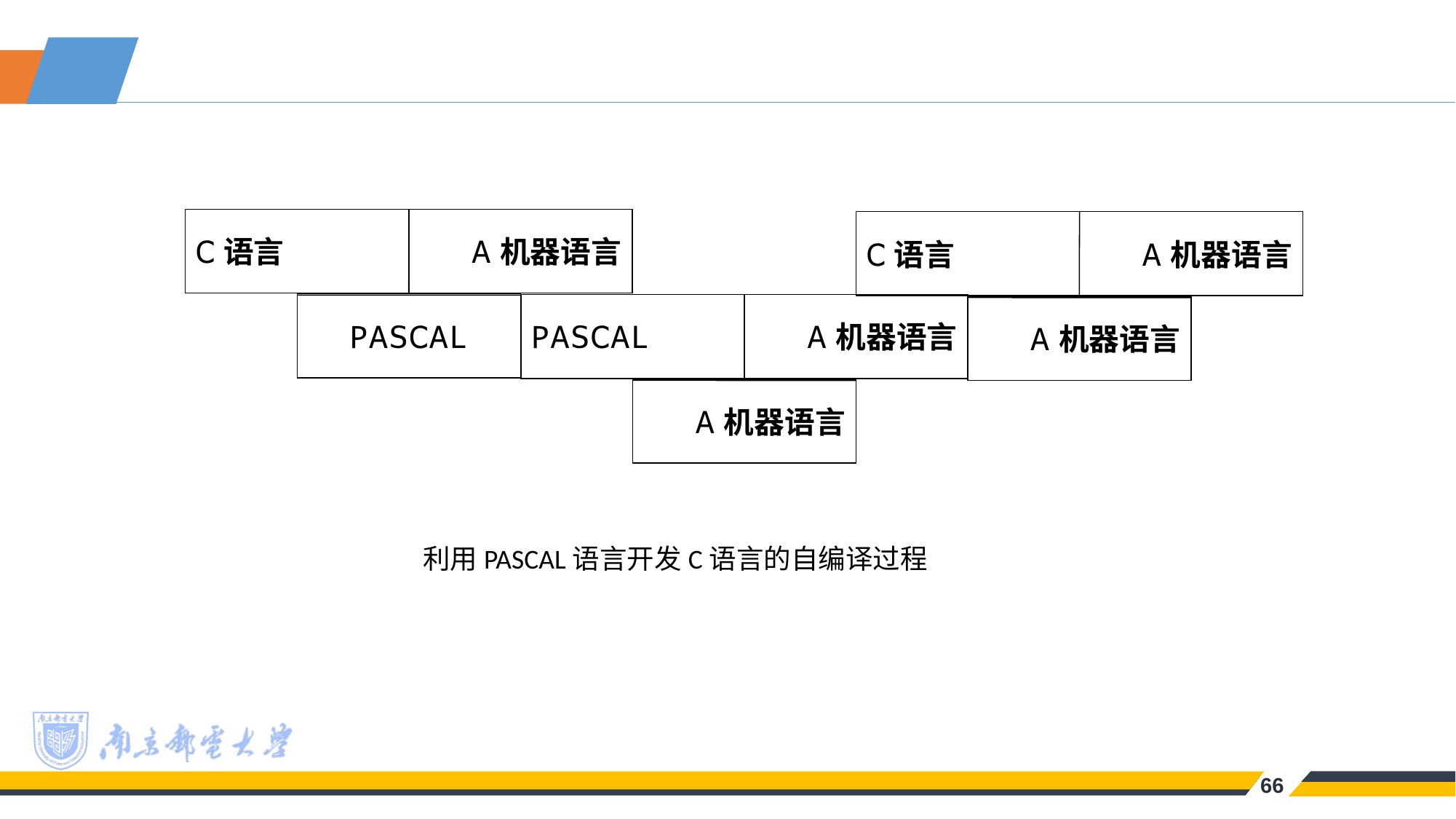

C语言

A机器语言
PASCAL

C语言

A机器语言
A机器语言

PASCAL

A机器语言
A机器语言

利用PASCAL语言开发C语言的自编译过程
66